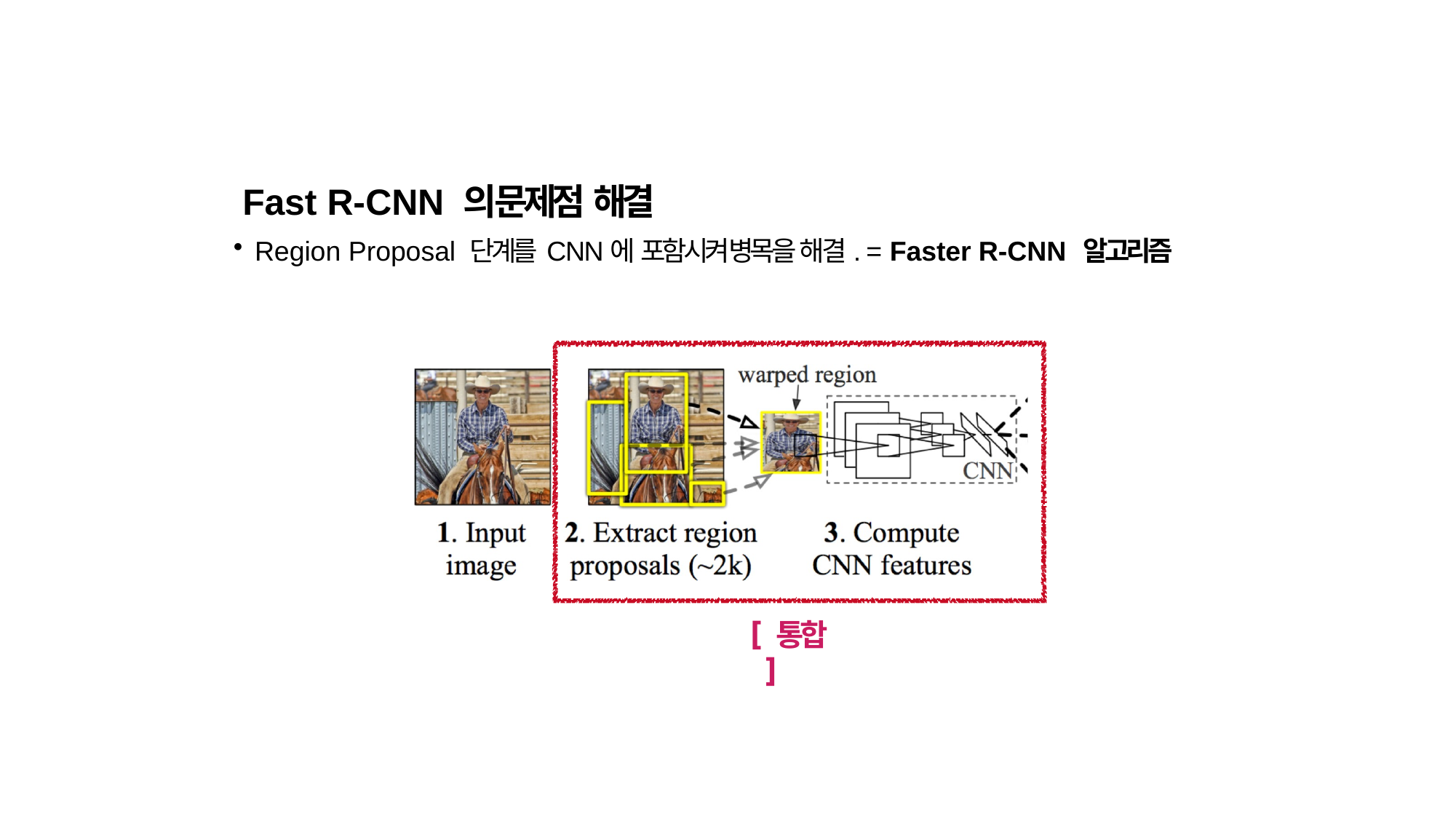

Fast R-CNN 의 문제점 해결
Region Proposal 단계를 CNN에 포함시켜 병목을 해결. = Faster R-CNN 알고리즘

[ 통합 ]